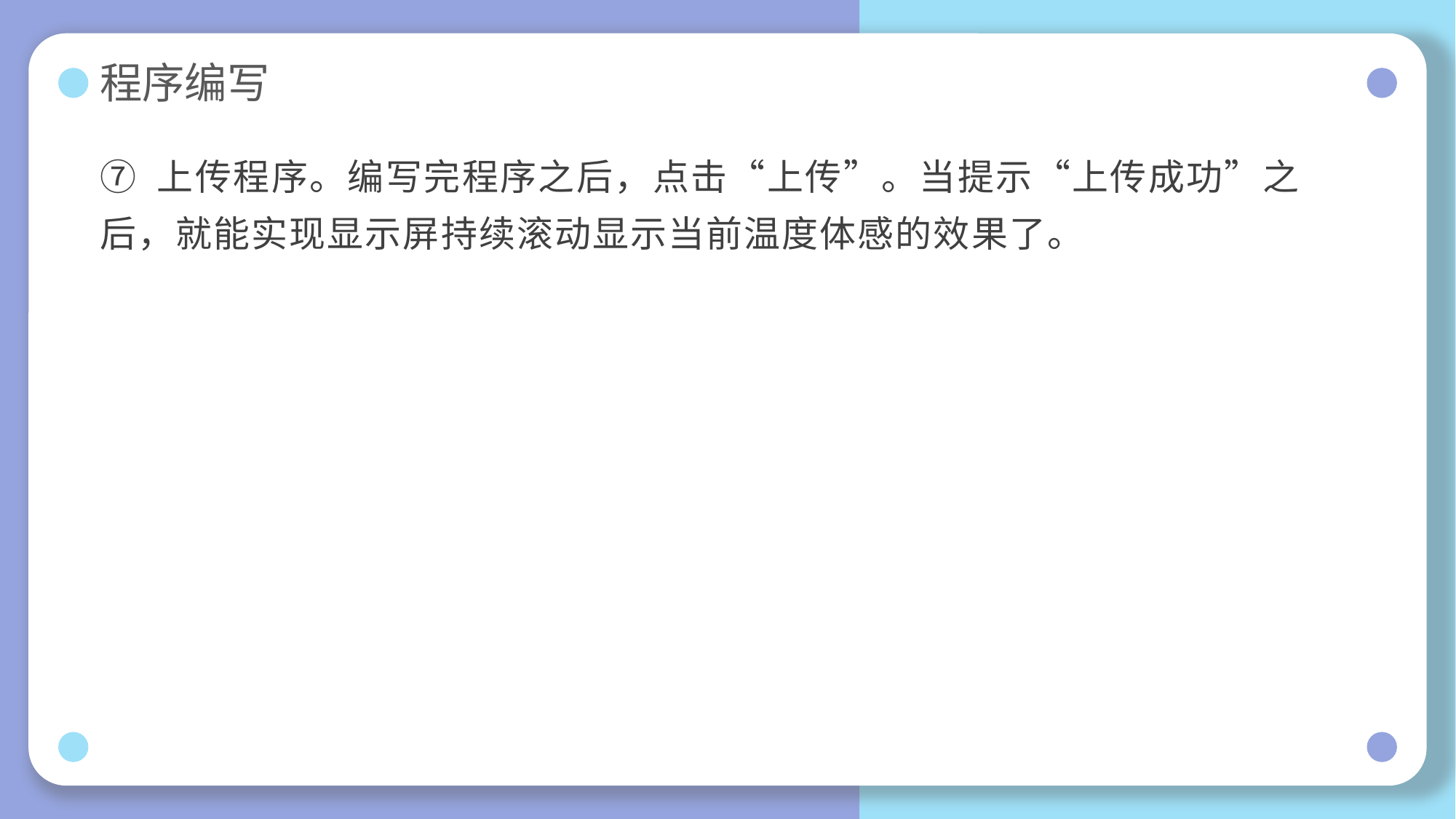

# 程序编写
⑦ 上传程序。编写完程序之后，点击“上传”。当提示“上传成功”之后，就能实现显示屏持续滚动显示当前温度体感的效果了。